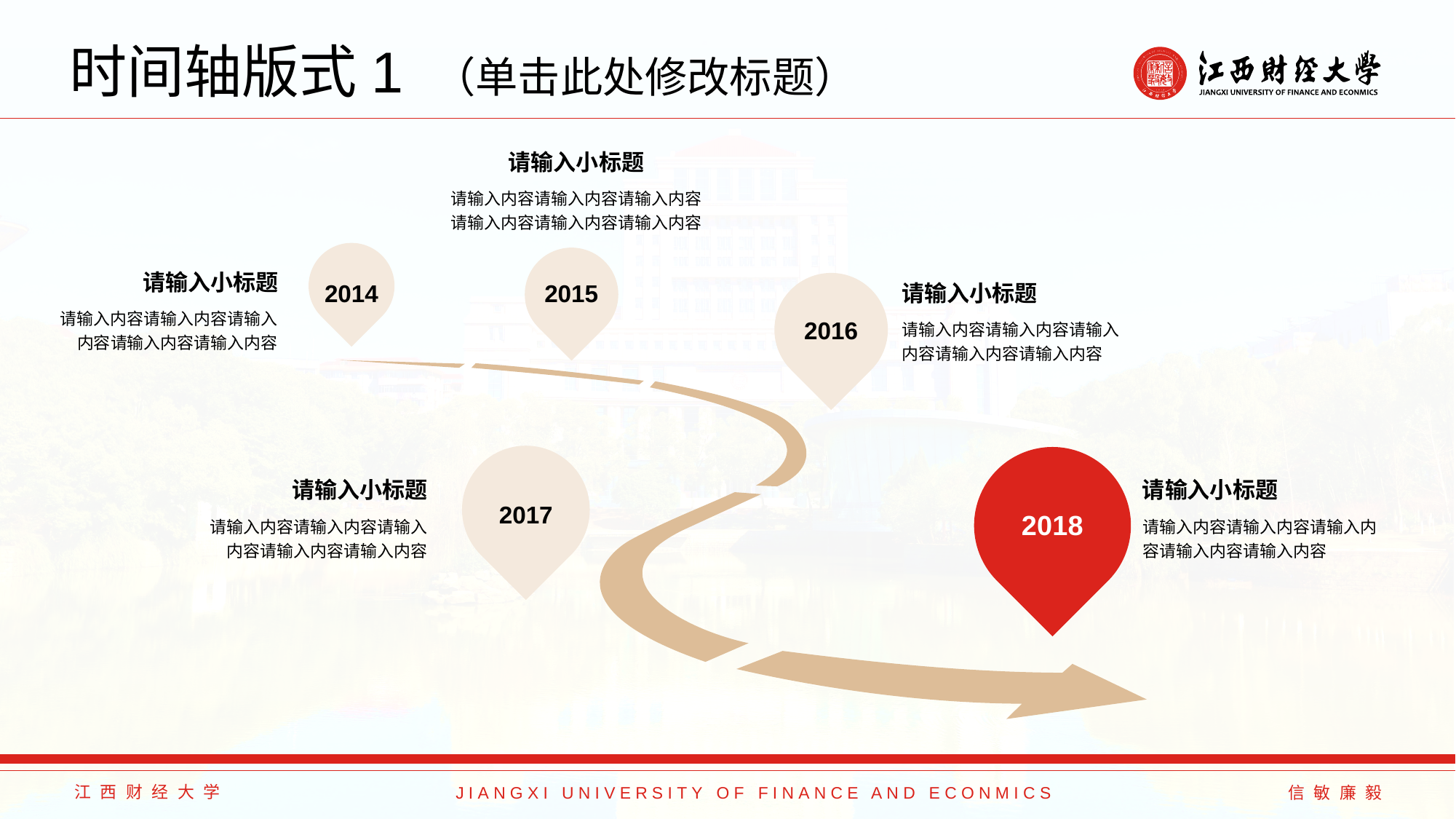

# 时间轴版式1 （单击此处修改标题）
请输入小标题
请输入内容请输入内容请输入内容请输入内容请输入内容请输入内容

请输入小标题
请输入内容请输入内容请输入内容请输入内容请输入内容
2014
2015

请输入小标题
请输入内容请输入内容请输入内容请输入内容请输入内容
2016

请输入小标题
请输入内容请输入内容请输入内容请输入内容请输入内容
请输入小标题
请输入内容请输入内容请输入内容请输入内容请输入内容
2017

2018